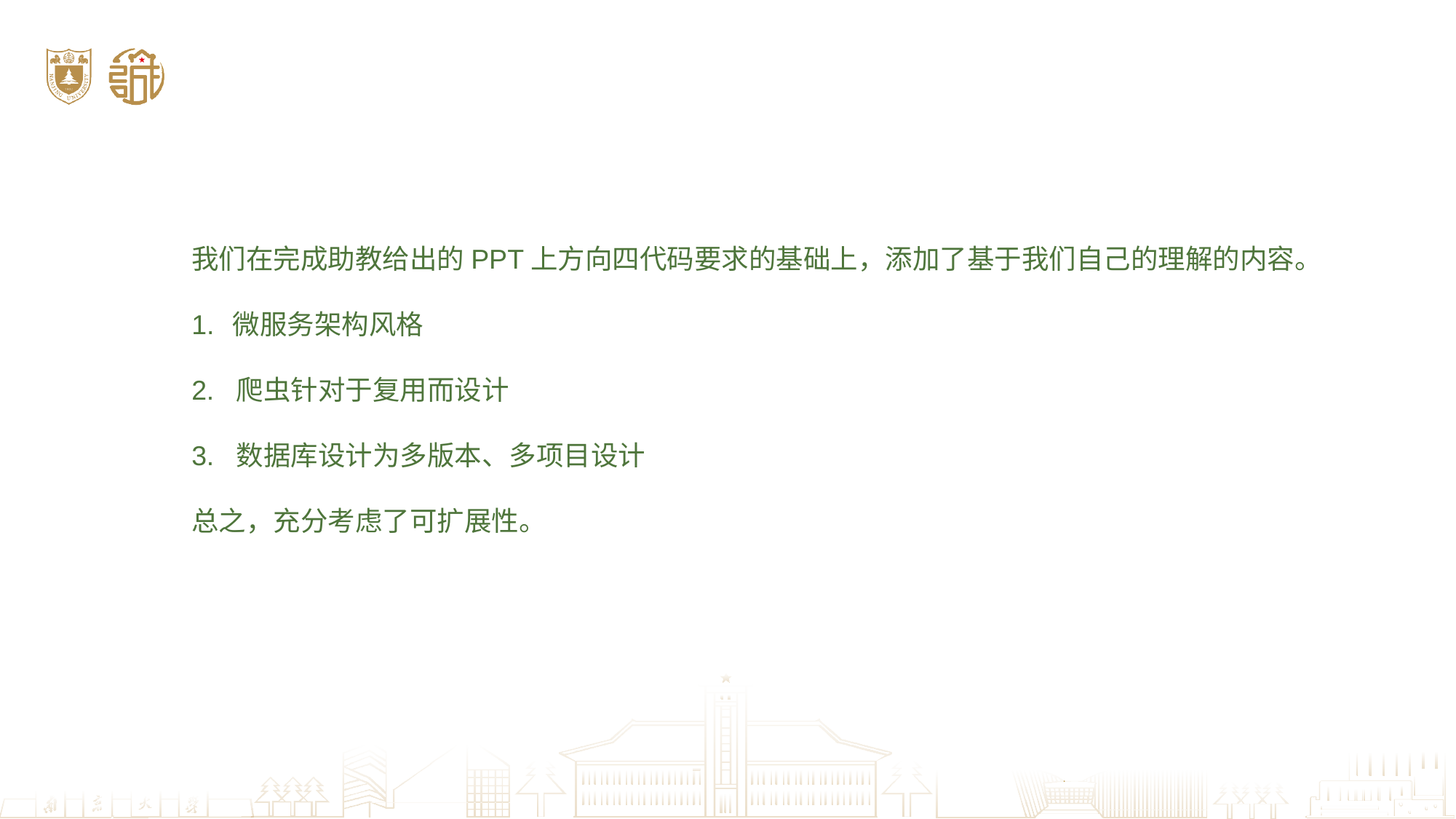

我们在完成助教给出的PPT上方向四代码要求的基础上，添加了基于我们自己的理解的内容。

微服务架构风格

2.  爬虫针对于复用而设计

3.  数据库设计为多版本、多项目设计

总之，充分考虑了可扩展性。